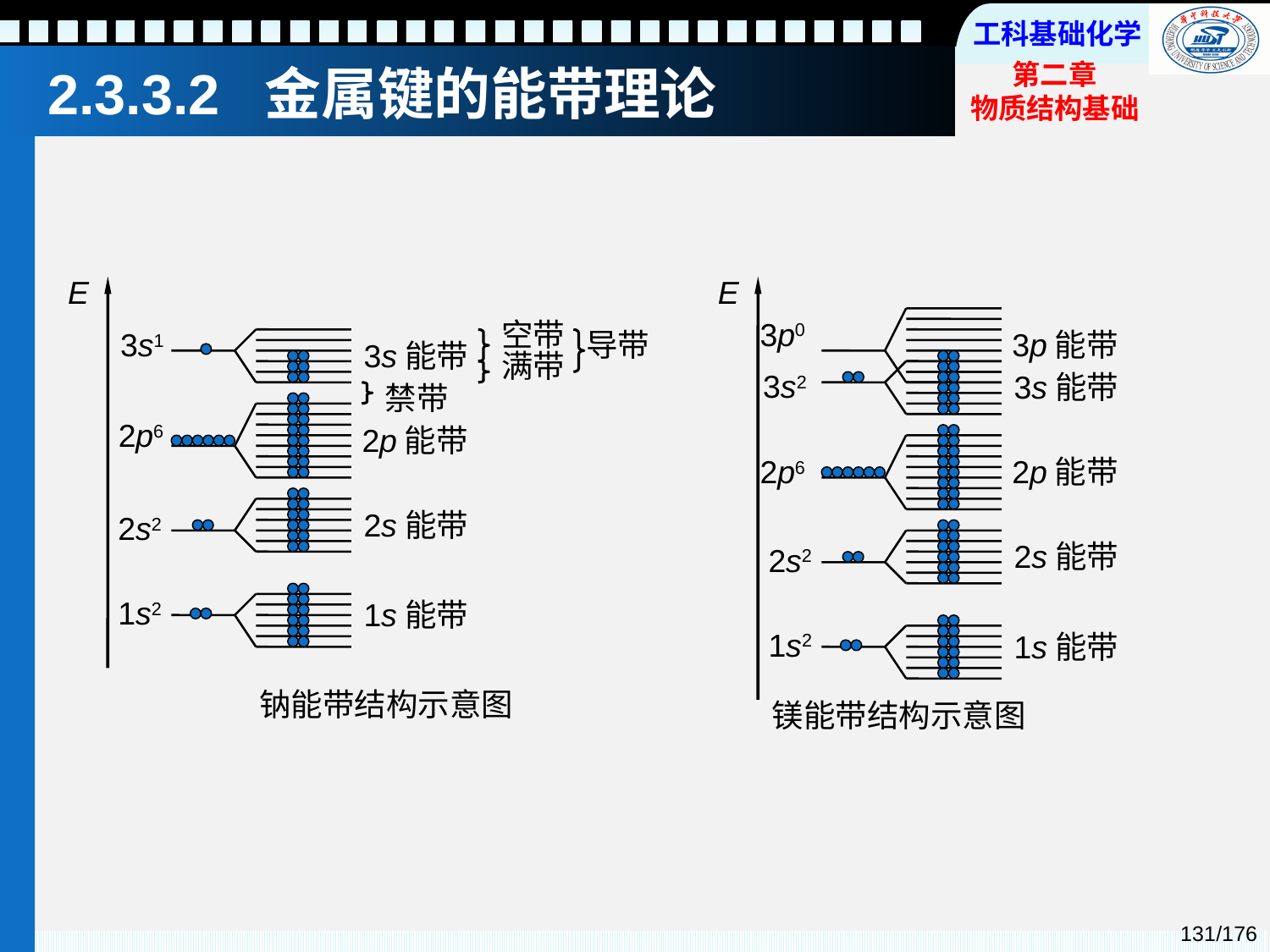

# 2.3.3.2  金属键的能带理论
E

空带
3s1
导带

3s能带

满带

禁带

2p6

2p能带

2s能带
2s2

1s2
1s能带

钠能带结构示意图
E

3p0

3p能带

3s2

3s能带

2p6

2p能带

2s能带
2s2

1s2
1s能带

镁能带结构示意图